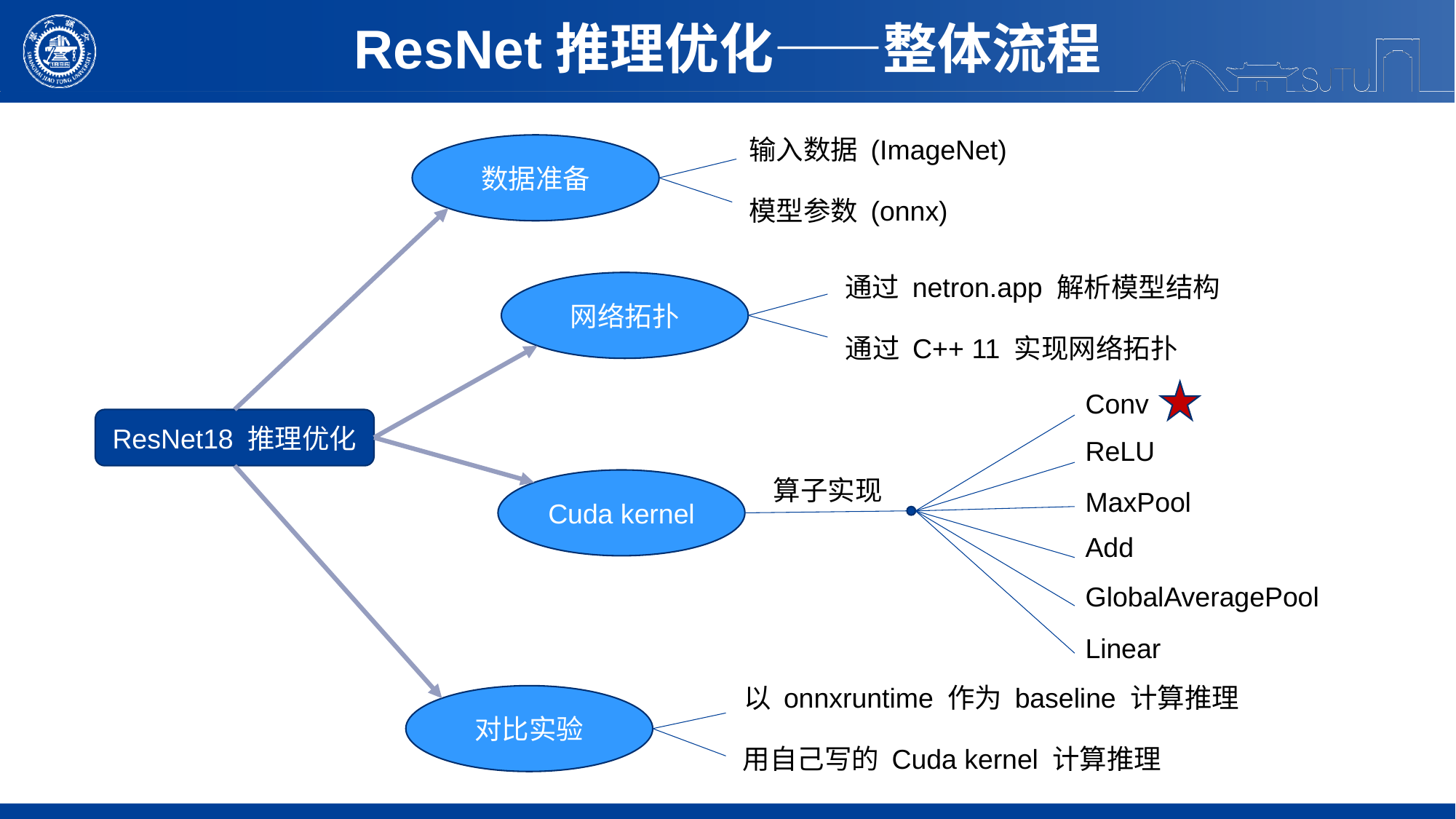

ResNet推理优化——整体流程
输入数据 (ImageNet)
数据准备
模型参数 (onnx)
通过 netron.app 解析模型结构
网络拓扑
通过 C++ 11 实现网络拓扑
Conv

ResNet18 推理优化
ReLU
算子实现
Cuda kernel
MaxPool

Add
GlobalAveragePool
Linear
以 onnxruntime 作为 baseline 计算推理
对比实验
用自己写的 Cuda kernel 计算推理